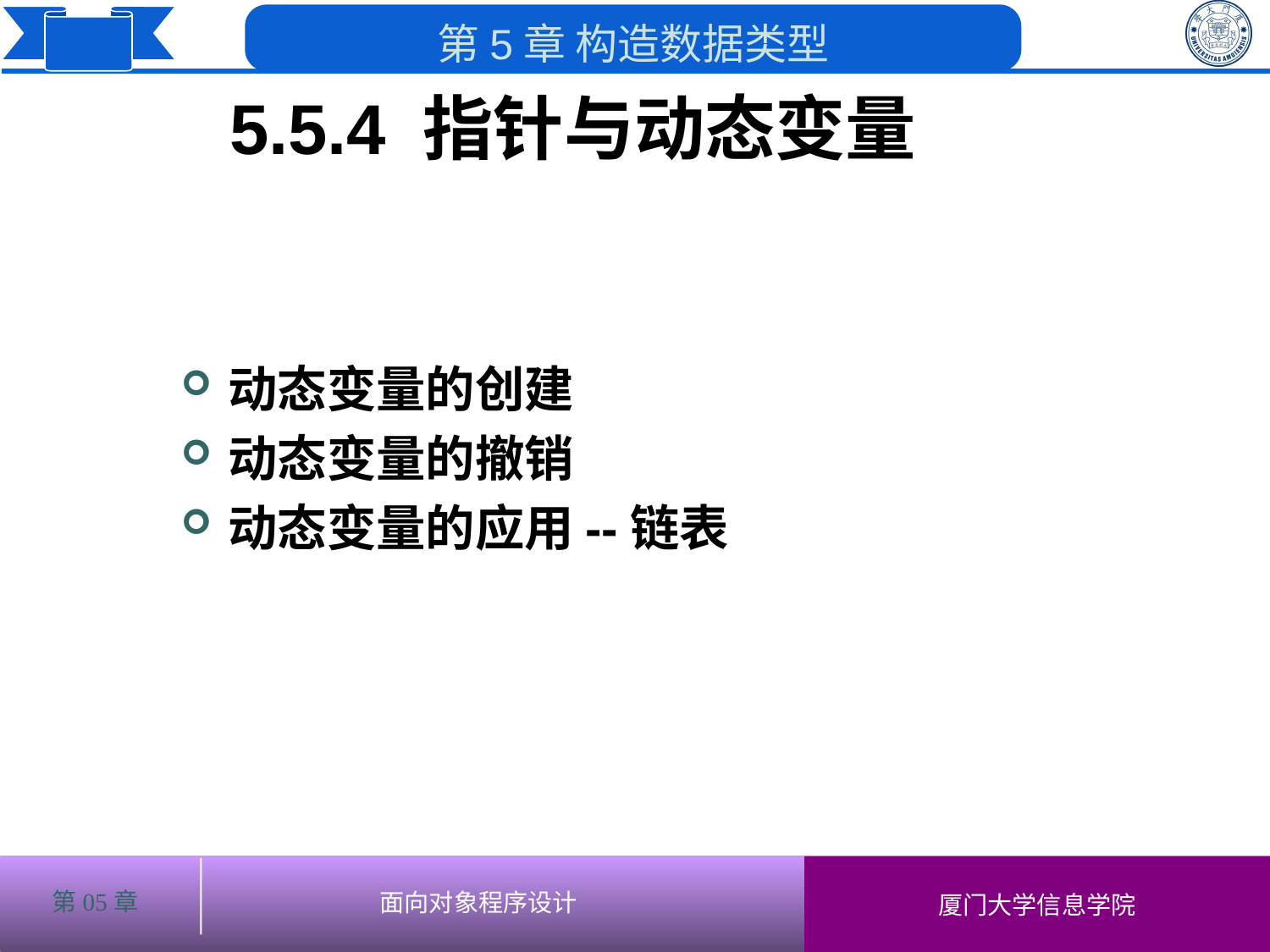

5.5.4 指针与动态变量
# 动态变量的创建
动态变量的撤销
动态变量的应用--链表
69